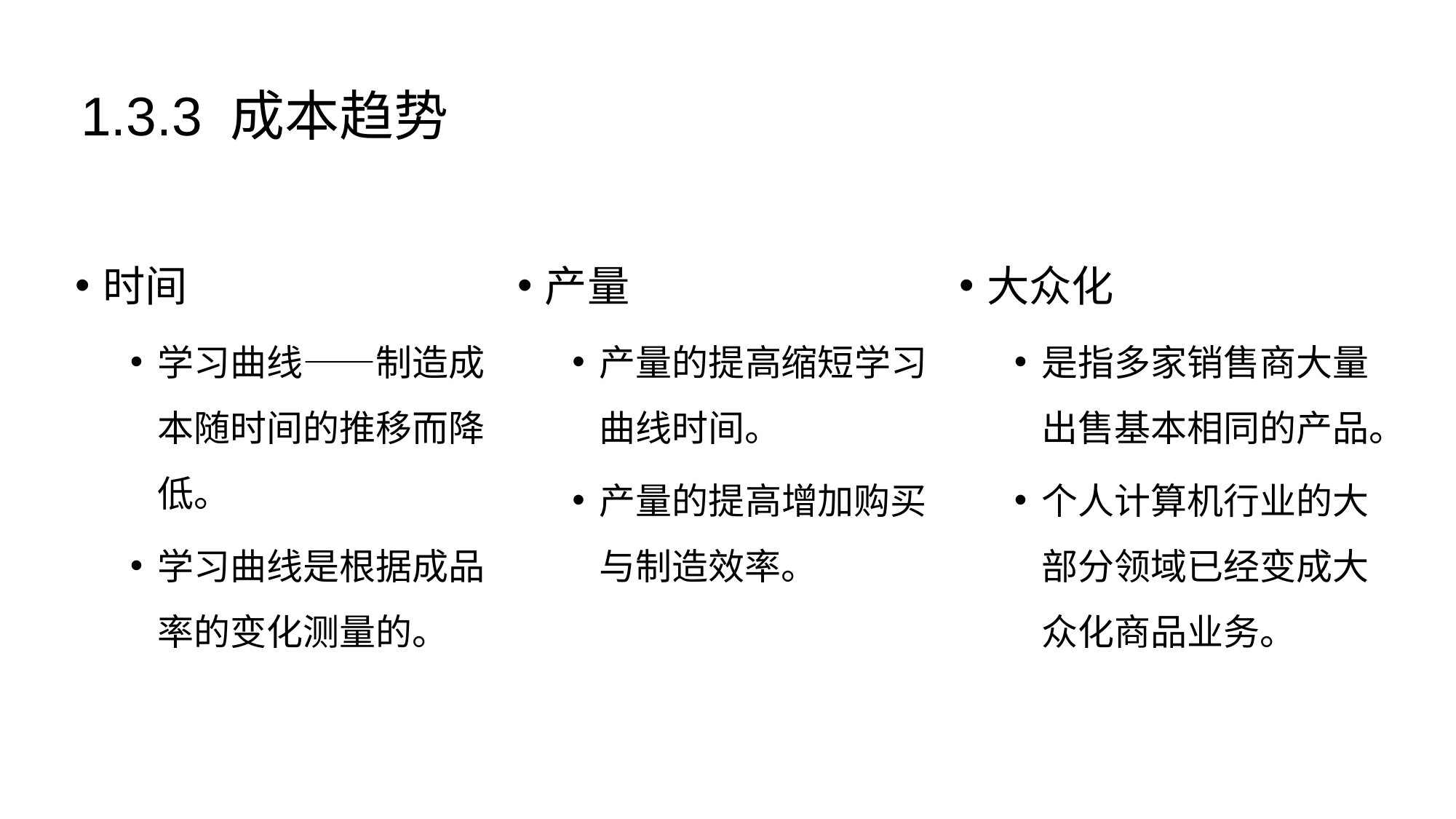

1.3.3 成本趋势
时间
学习曲线——制造成本随时间的推移而降低。
学习曲线是根据成品率的变化测量的。
产量
产量的提高缩短学习曲线时间。
产量的提高增加购买与制造效率。
大众化
是指多家销售商大量出售基本相同的产品。
个人计算机行业的大部分领域已经变成大众化商品业务。